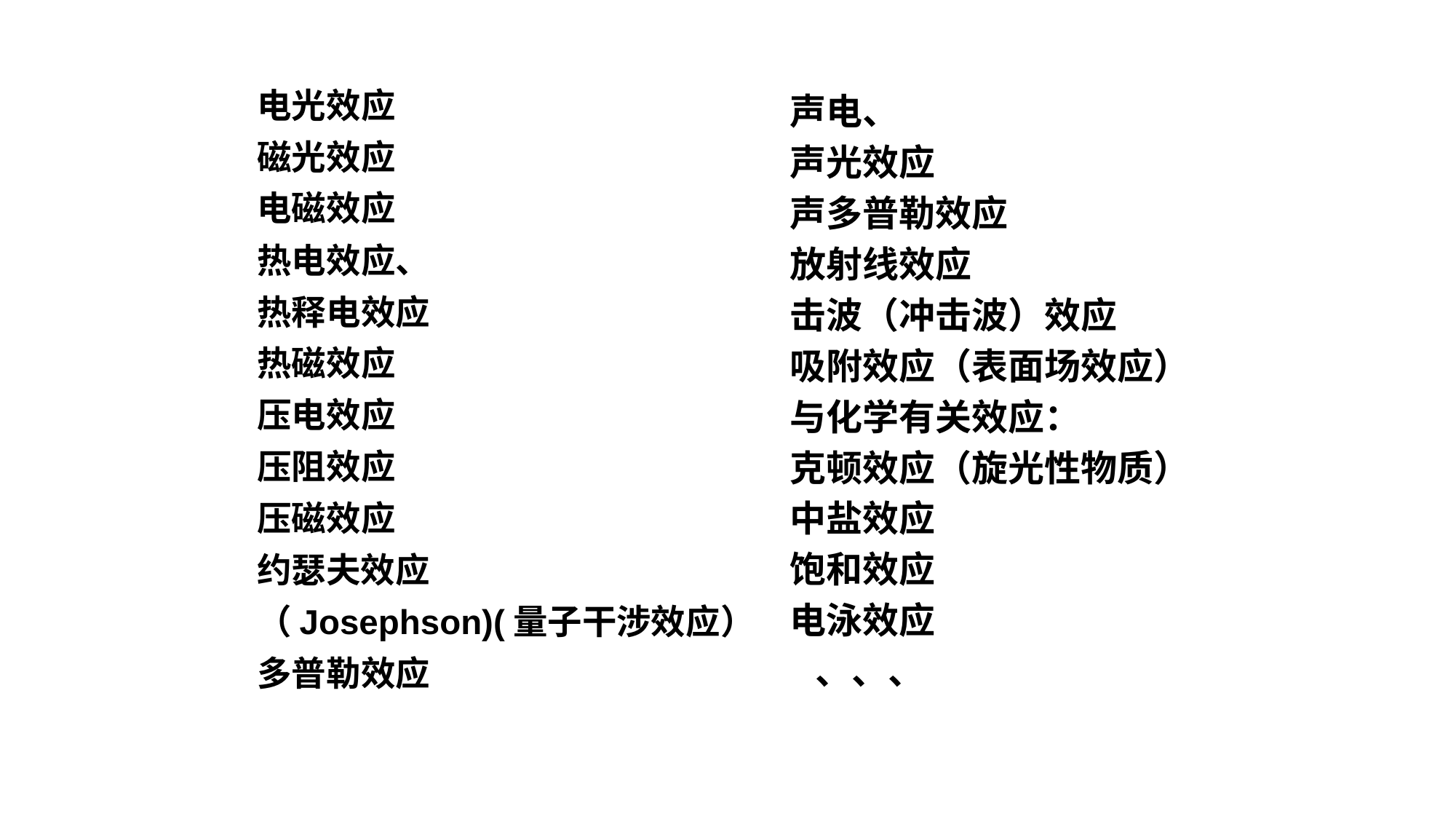

声电、
声光效应
声多普勒效应
放射线效应
击波（冲击波）效应
吸附效应（表面场效应）
与化学有关效应：
克顿效应（旋光性物质）
中盐效应
饱和效应
电泳效应
  、、、

电光效应
磁光效应
电磁效应
热电效应、
热释电效应
热磁效应
压电效应
压阻效应
压磁效应
约瑟夫效应
（Josephson)(量子干涉效应）
多普勒效应